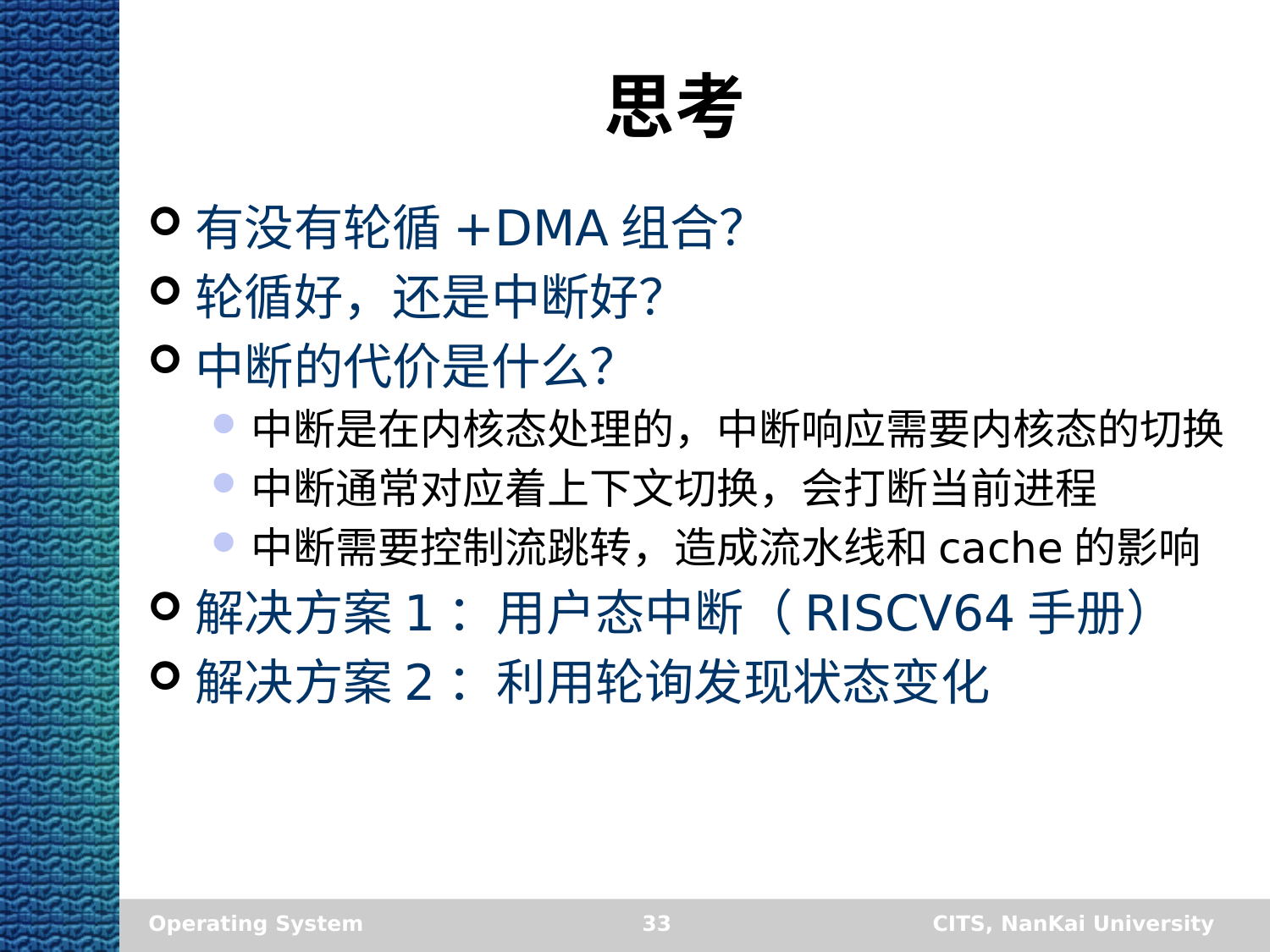

# 思考
有没有轮循+DMA组合？
轮循好，还是中断好？
中断的代价是什么？
中断是在内核态处理的，中断响应需要内核态的切换
中断通常对应着上下文切换，会打断当前进程
中断需要控制流跳转，造成流水线和cache的影响
解决方案1：用户态中断（RISCV64手册）
解决方案2：利用轮询发现状态变化

Operating System
33
CITS, NanKai University